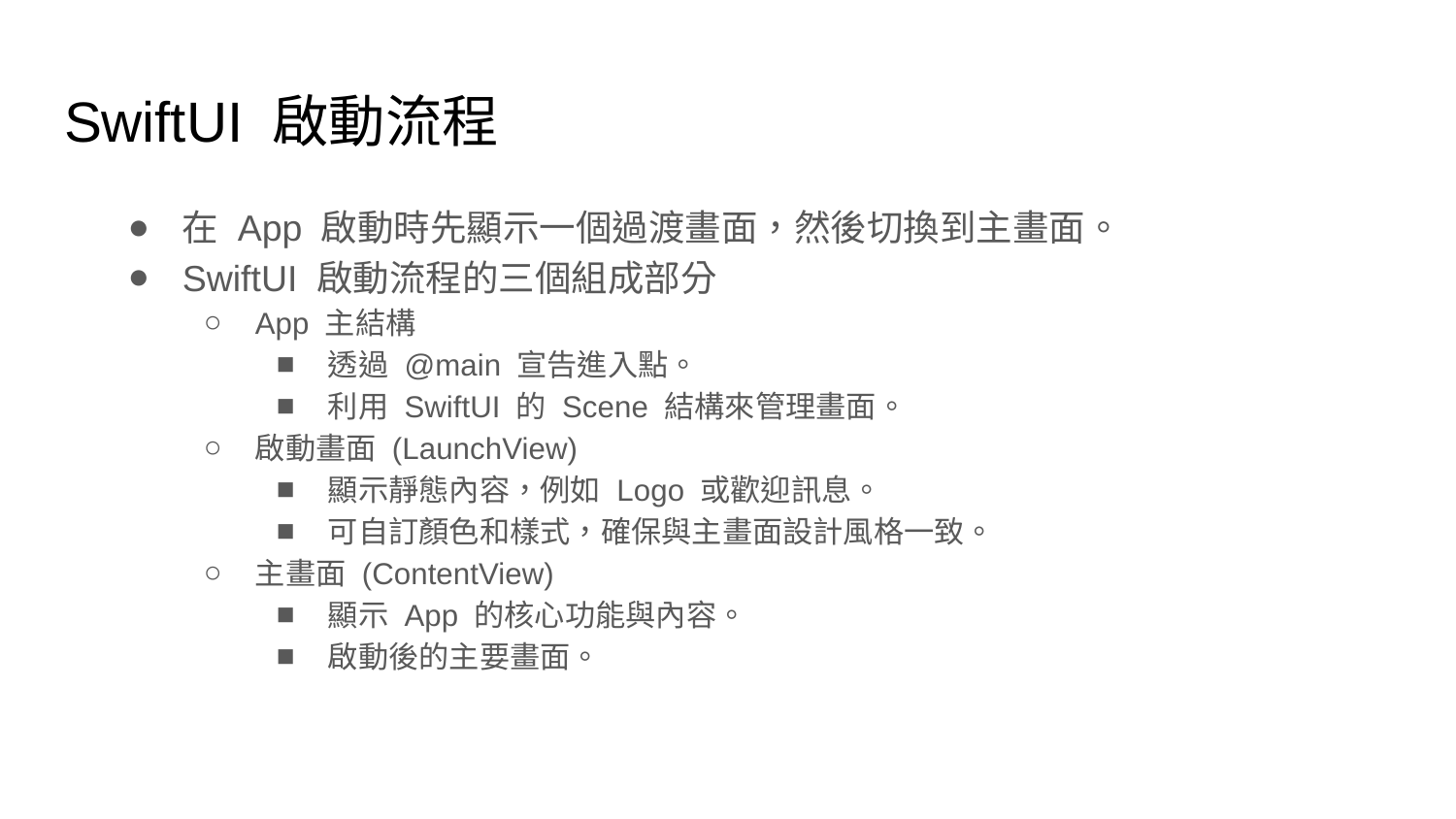

# SwiftUI 啟動流程
在 App 啟動時先顯示一個過渡畫面，然後切換到主畫面。
SwiftUI 啟動流程的三個組成部分
App 主結構
透過 @main 宣告進入點。
利用 SwiftUI 的 Scene 結構來管理畫面。
啟動畫面 (LaunchView)
顯示靜態內容，例如 Logo 或歡迎訊息。
可自訂顏色和樣式，確保與主畫面設計風格一致。
主畫面 (ContentView)
顯示 App 的核心功能與內容。
啟動後的主要畫面。